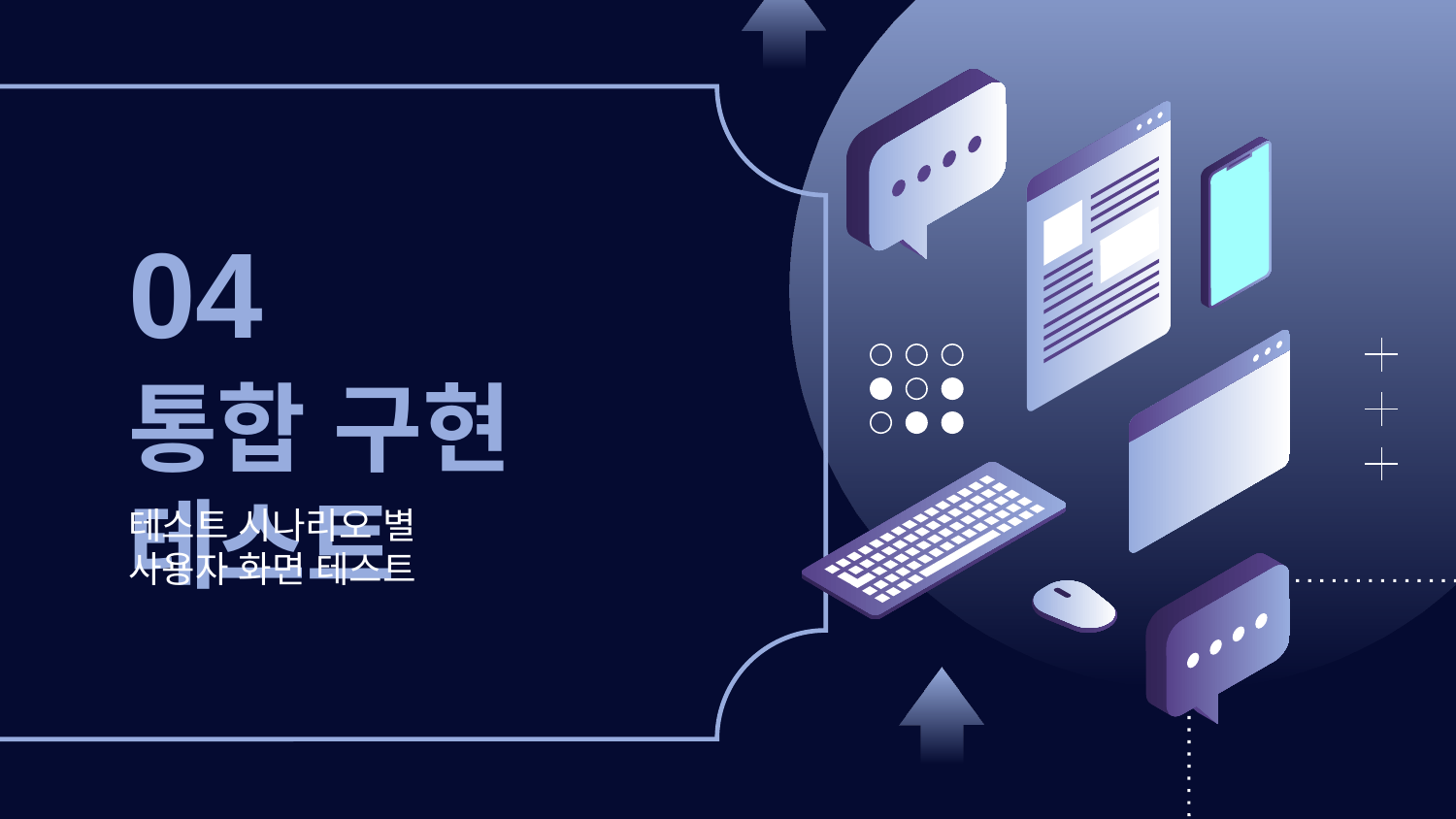

04

# 통합 구현 테스트

테스트 시나리오 별
사용자 화면 테스트